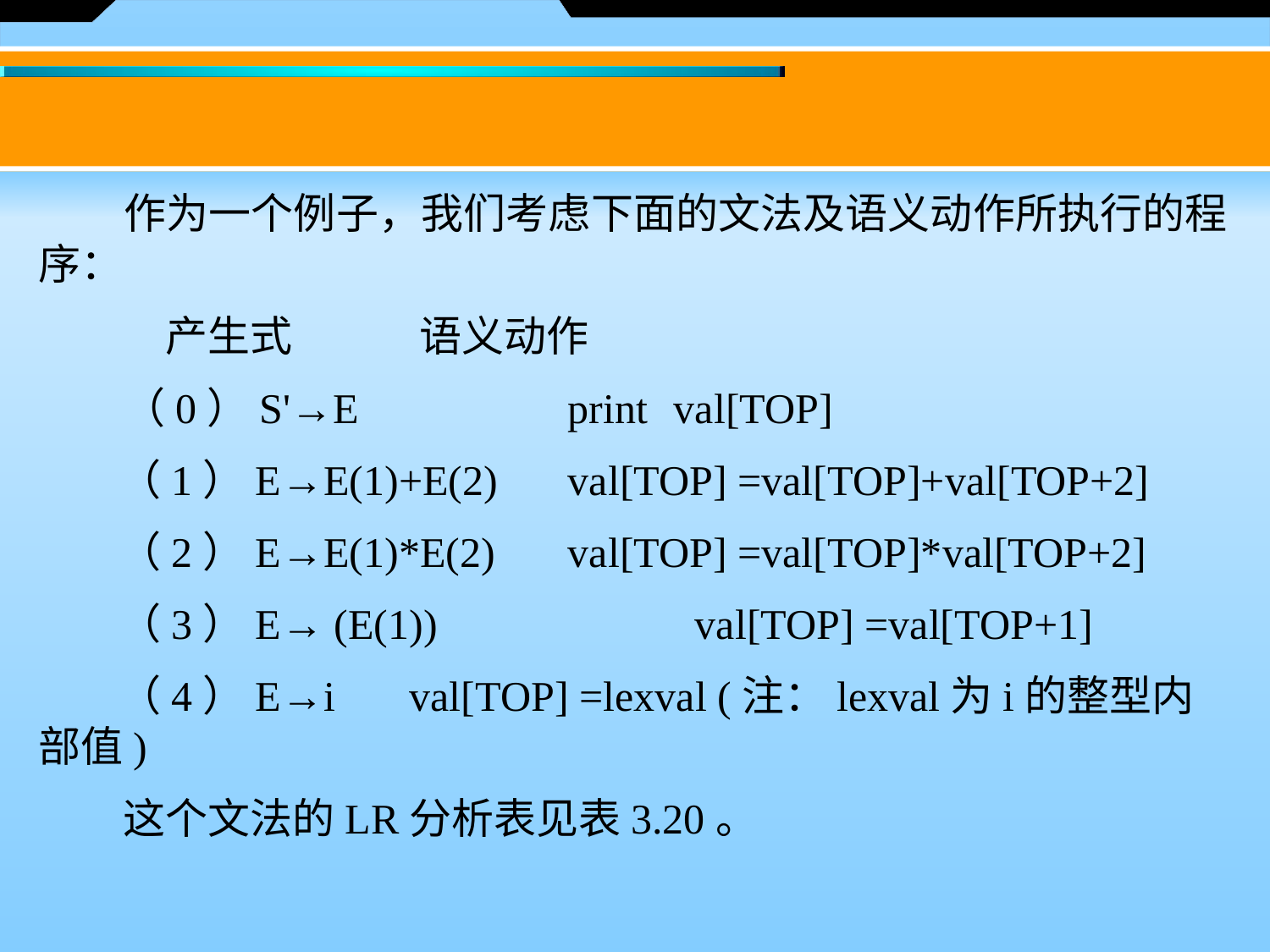

作为一个例子，我们考虑下面的文法及语义动作所执行的程序：
　　	产生式	语义动作
　　（0）S'→E	              print  	val[TOP]
　    （1）E→E(1)+E(2)	  val[TOP] =val[TOP]+val[TOP+2]
　    （2）E→E(1)*E(2)	  val[TOP] =val[TOP]*val[TOP+2]
　    （3）E→ (E(1))	              val[TOP] =val[TOP+1]
　    （4）E→i       val[TOP] =lexval (注：lexval为i的整型内部值)
　　这个文法的LR分析表见表3.20。